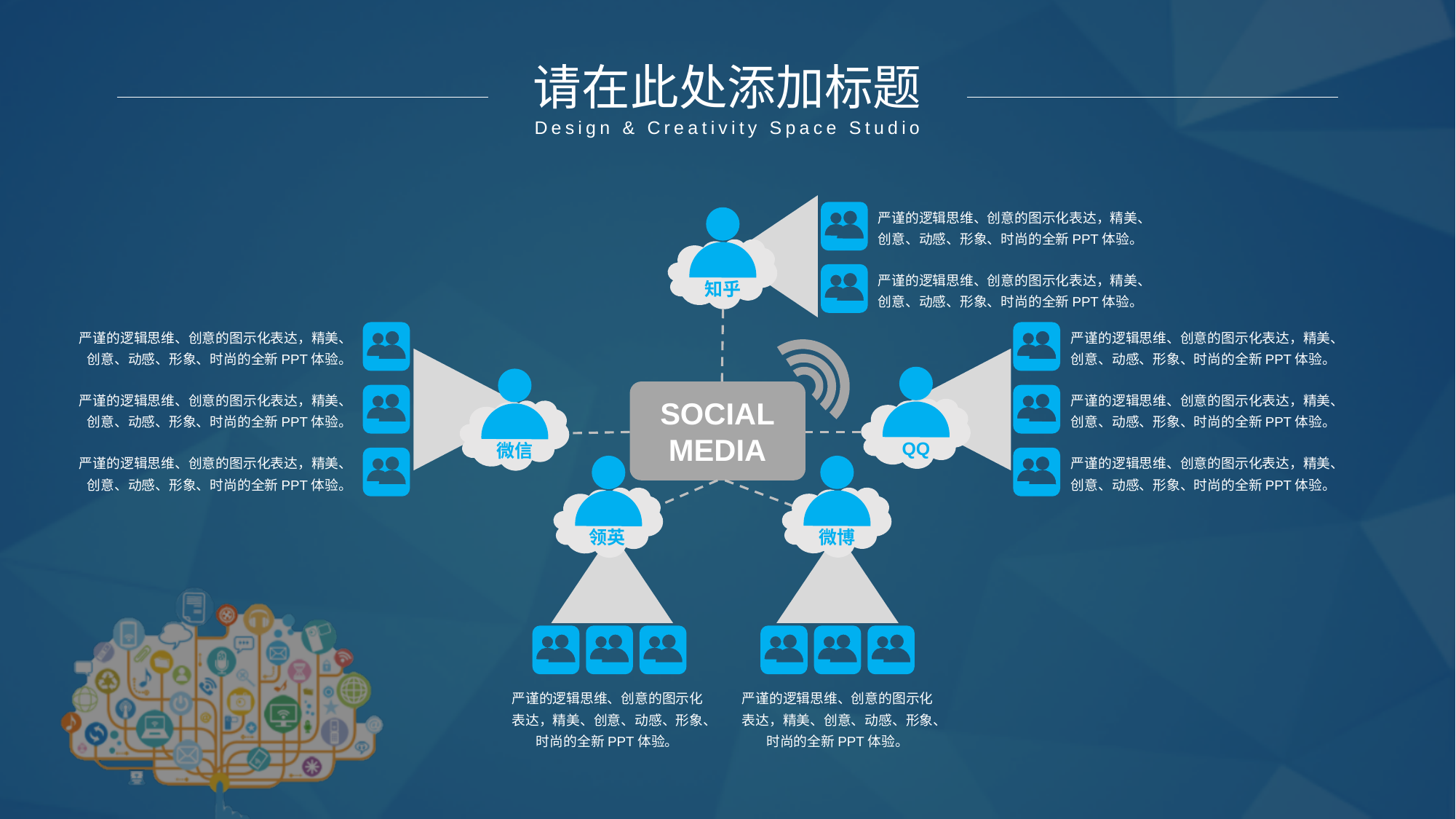

请在此处添加标题
Design & Creativity Space Studio
严谨的逻辑思维、创意的图示化表达，精美、创意、动感、形象、时尚的全新PPT体验。

严谨的逻辑思维、创意的图示化表达，精美、创意、动感、形象、时尚的全新PPT体验。

知乎
严谨的逻辑思维、创意的图示化表达，精美、创意、动感、形象、时尚的全新PPT体验。
严谨的逻辑思维、创意的图示化表达，精美、创意、动感、形象、时尚的全新PPT体验。

SOCIAL
MEDIA
严谨的逻辑思维、创意的图示化表达，精美、创意、动感、形象、时尚的全新PPT体验。
严谨的逻辑思维、创意的图示化表达，精美、创意、动感、形象、时尚的全新PPT体验。

QQ
微信
严谨的逻辑思维、创意的图示化表达，精美、创意、动感、形象、时尚的全新PPT体验。
严谨的逻辑思维、创意的图示化表达，精美、创意、动感、形象、时尚的全新PPT体验。

微博
领英

严谨的逻辑思维、创意的图示化表达，精美、创意、动感、形象、时尚的全新PPT体验。
严谨的逻辑思维、创意的图示化表达，精美、创意、动感、形象、时尚的全新PPT体验。